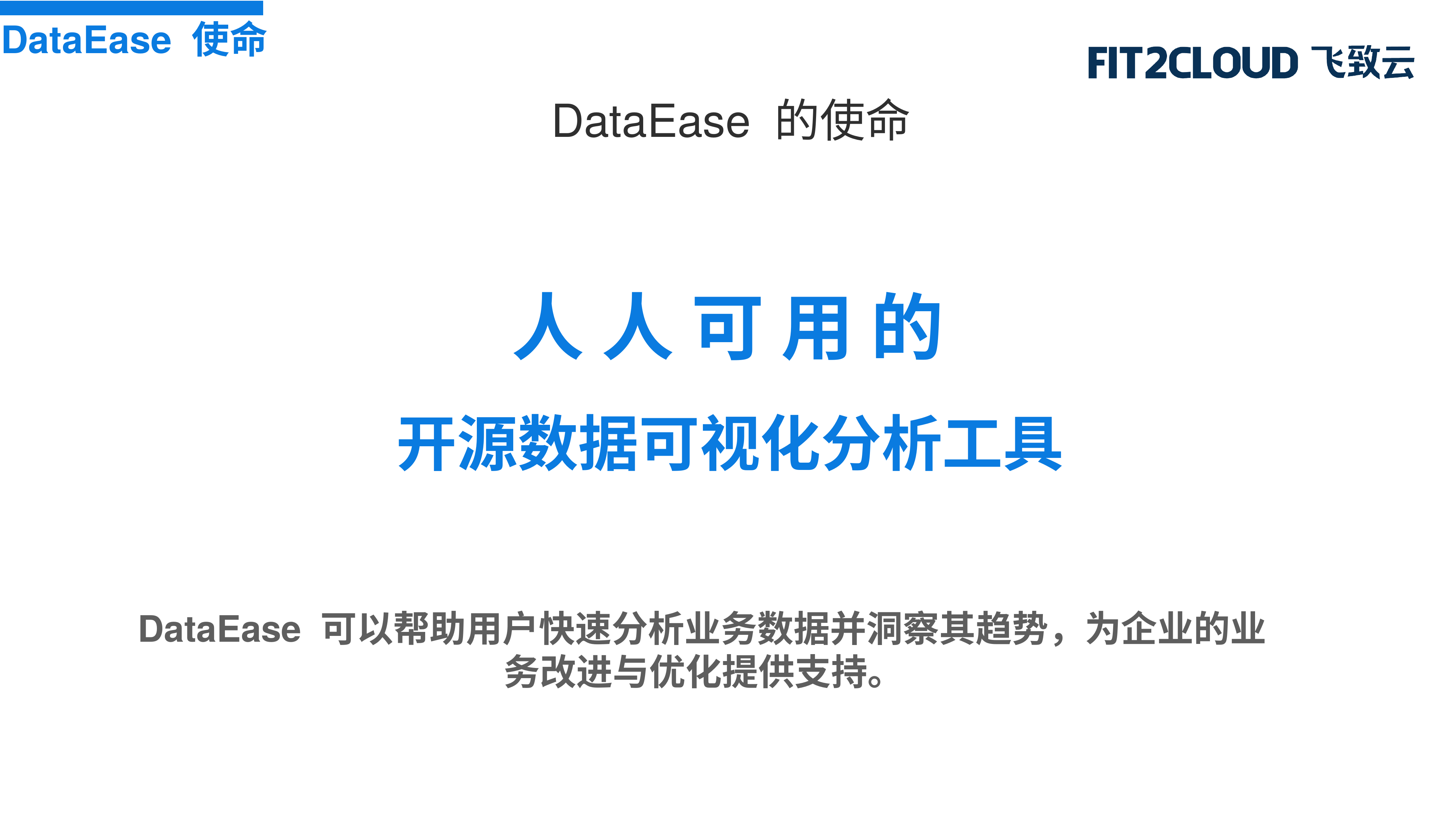

DataEase 使命
DataEase 的使命
 人人可用的
   开源数据可视化分析工具
DataEase 可以帮助用户快速分析业务数据并洞察其趋势，为企业的业务改进与优化提供支持。